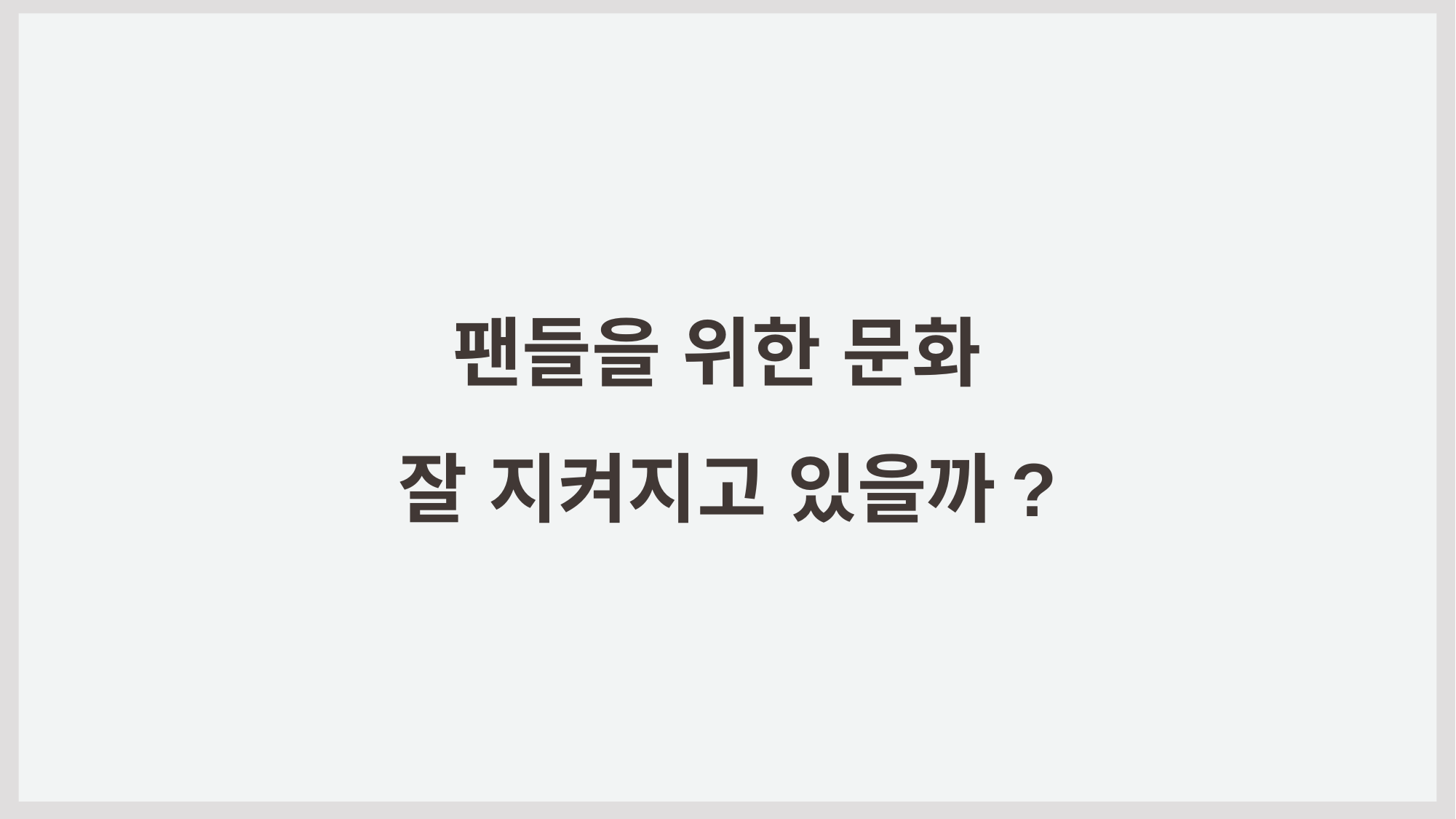

# 팬들을 위한 문화 잘 지켜지고 있을까?